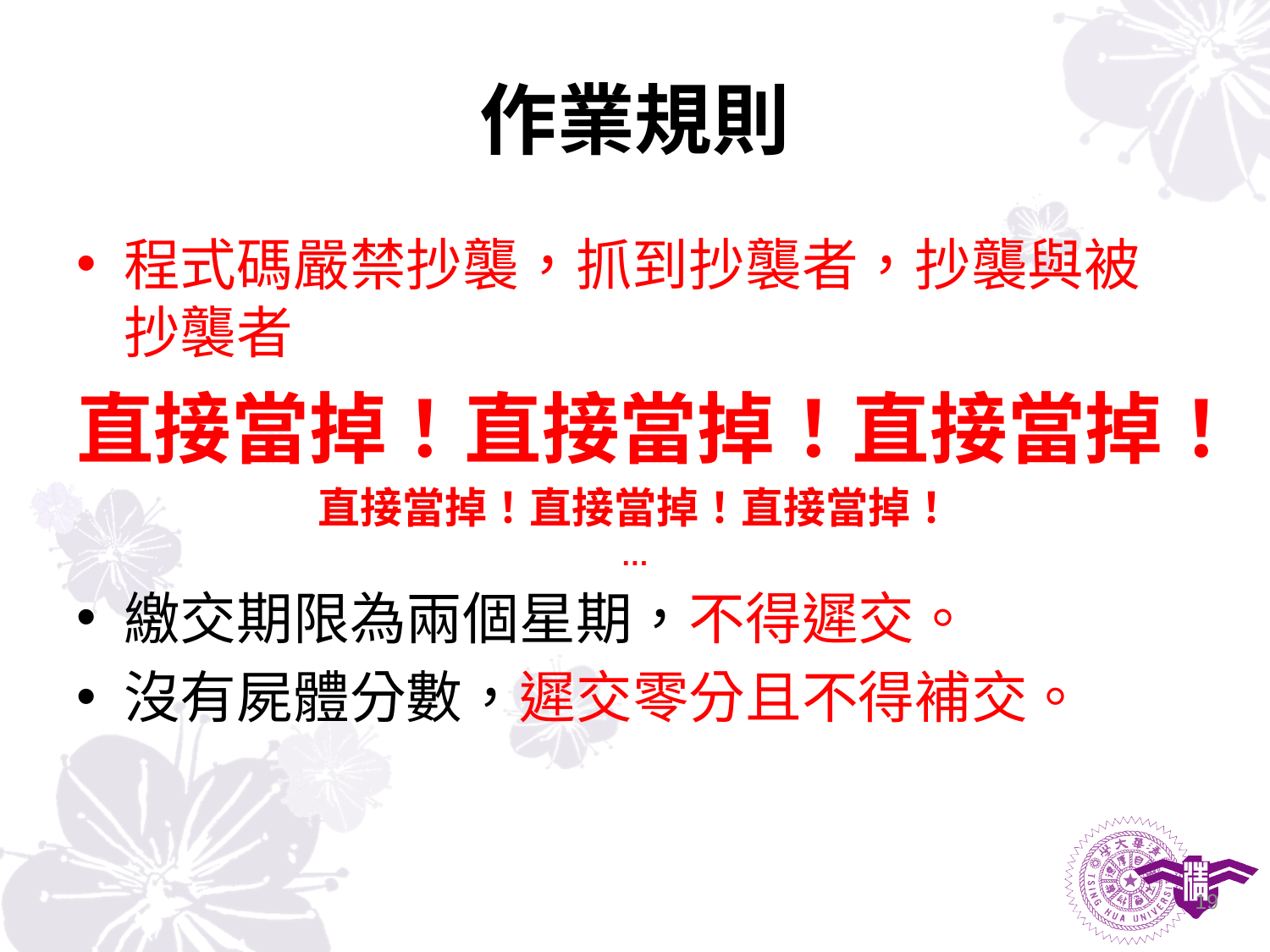

# 作業規則
程式碼嚴禁抄襲，抓到抄襲者，抄襲與被抄襲者
直接當掉！直接當掉！直接當掉！
直接當掉！直接當掉！直接當掉！
…
繳交期限為兩個星期，不得遲交。
沒有屍體分數，遲交零分且不得補交。
19